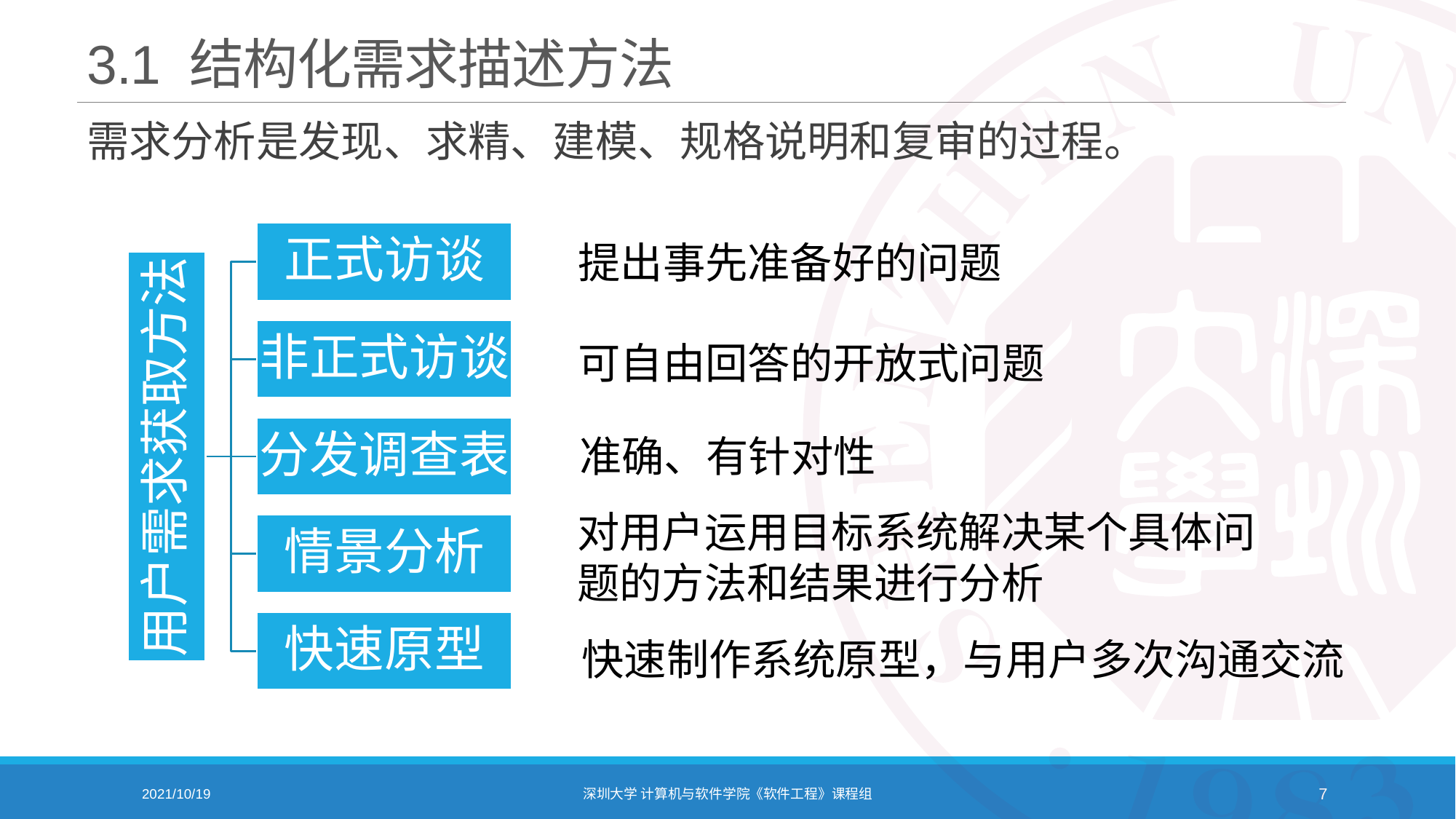

# 3.1 结构化需求描述方法
需求分析是发现、求精、建模、规格说明和复审的过程。

用户需求获取方法
正式访谈
非正式访谈
分发调查表
情景分析
快速原型
提出事先准备好的问题
可自由回答的开放式问题
准确、有针对性
对用户运用目标系统解决某个具体问题的方法和结果进行分析
快速制作系统原型，与用户多次沟通交流
2021/10/19
深圳大学 计算机与软件学院《软件工程》课程组
7